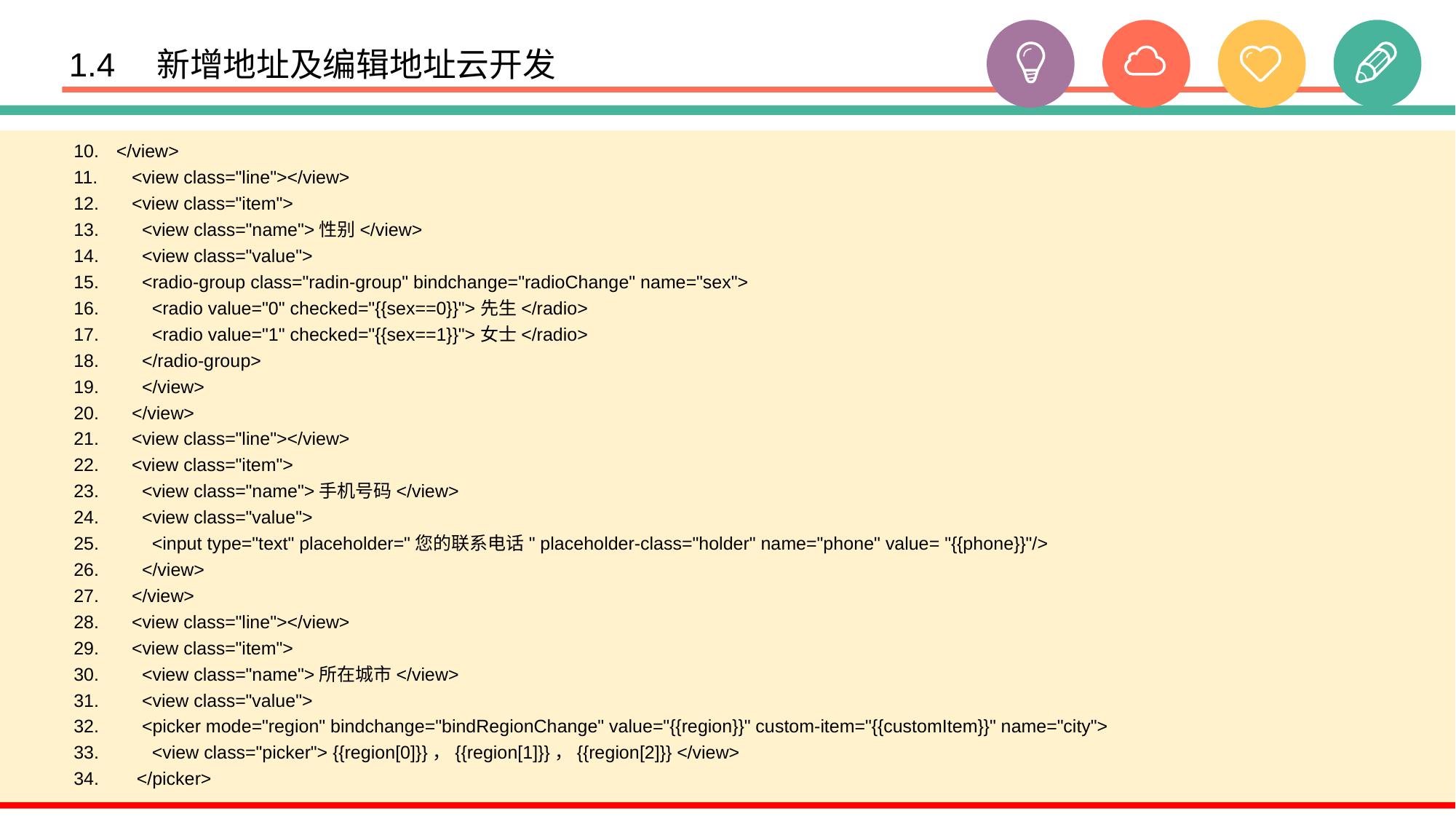

# 1.4　新增地址及编辑地址云开发
   </view>
      <view class="line"></view>
      <view class="item">
        <view class="name">性别</view>
        <view class="value">
        <radio-group class="radin-group" bindchange="radioChange" name="sex">
          <radio value="0" checked="{{sex==0}}">先生</radio>
          <radio value="1" checked="{{sex==1}}">女士</radio>
        </radio-group>
        </view>
      </view>
      <view class="line"></view>
      <view class="item">
        <view class="name">手机号码</view>
        <view class="value">
          <input type="text" placeholder="您的联系电话" placeholder-class="holder" name="phone" value= "{{phone}}"/>
        </view>
      </view>
      <view class="line"></view>
      <view class="item">
        <view class="name">所在城市</view>
        <view class="value">
        <picker mode="region" bindchange="bindRegionChange" value="{{region}}" custom-item="{{customItem}}" name="city">
          <view class="picker"> {{region[0]}}，{{region[1]}}，{{region[2]}} </view>
       </picker>